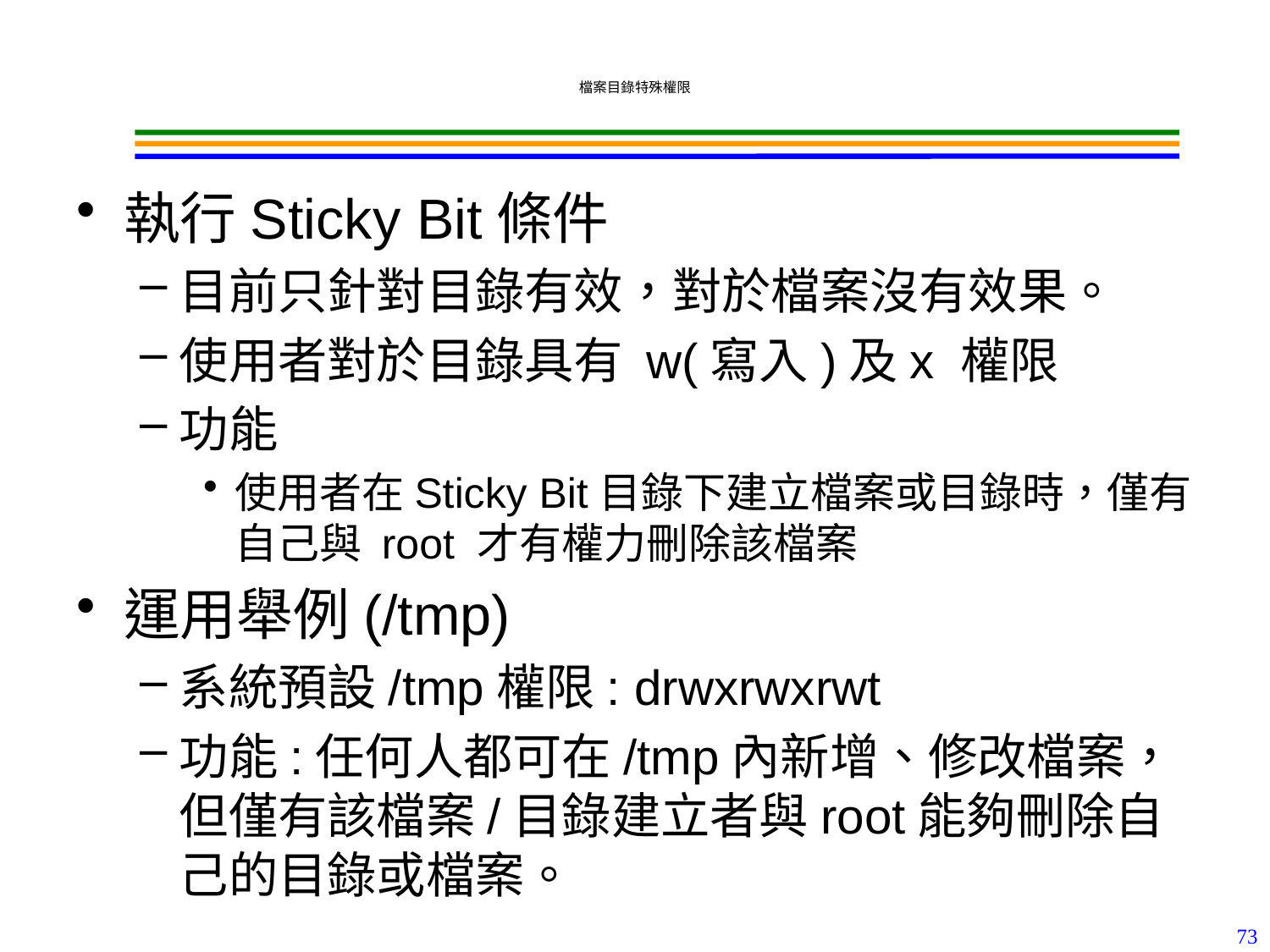

# 檔案目錄特殊權限
執行Sticky Bit條件
目前只針對目錄有效，對於檔案沒有效果。
使用者對於目錄具有 w(寫入)及x 權限
功能
使用者在Sticky Bit目錄下建立檔案或目錄時，僅有自己與 root 才有權力刪除該檔案
運用舉例(/tmp)
系統預設/tmp權限: drwxrwxrwt
功能:任何人都可在/tmp內新增、修改檔案，但僅有該檔案/目錄建立者與root能夠刪除自己的目錄或檔案。

73